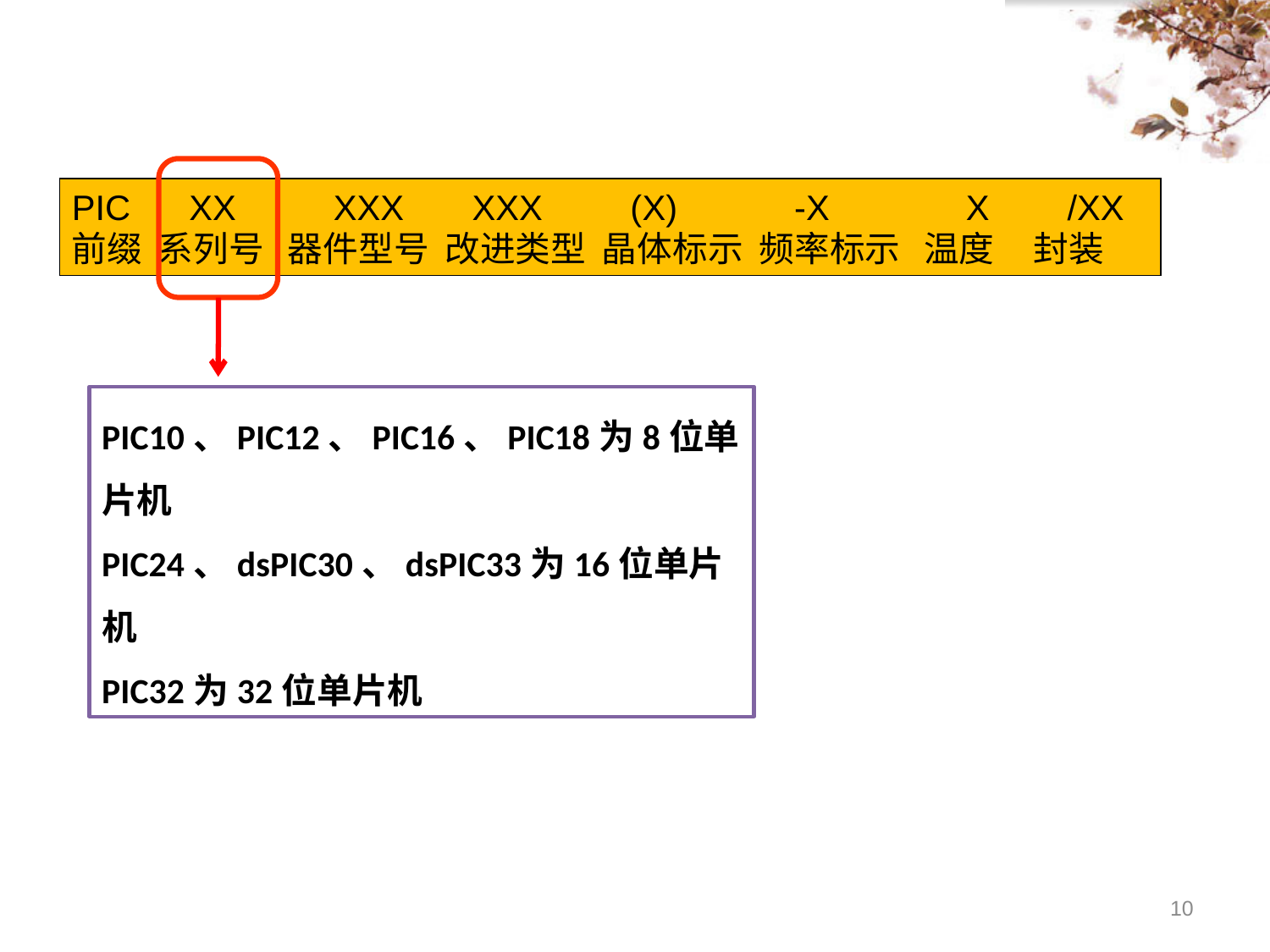

PIC      XX          XXX       XXX         (X)            -X              X        /XX
前缀  系列号   器件型号  改进类型  晶体标示  频率标示   温度     封装
PIC10、PIC12、PIC16、PIC18为8位单片机
PIC24、dsPIC30、dsPIC33为16位单片机
PIC32为32位单片机
10